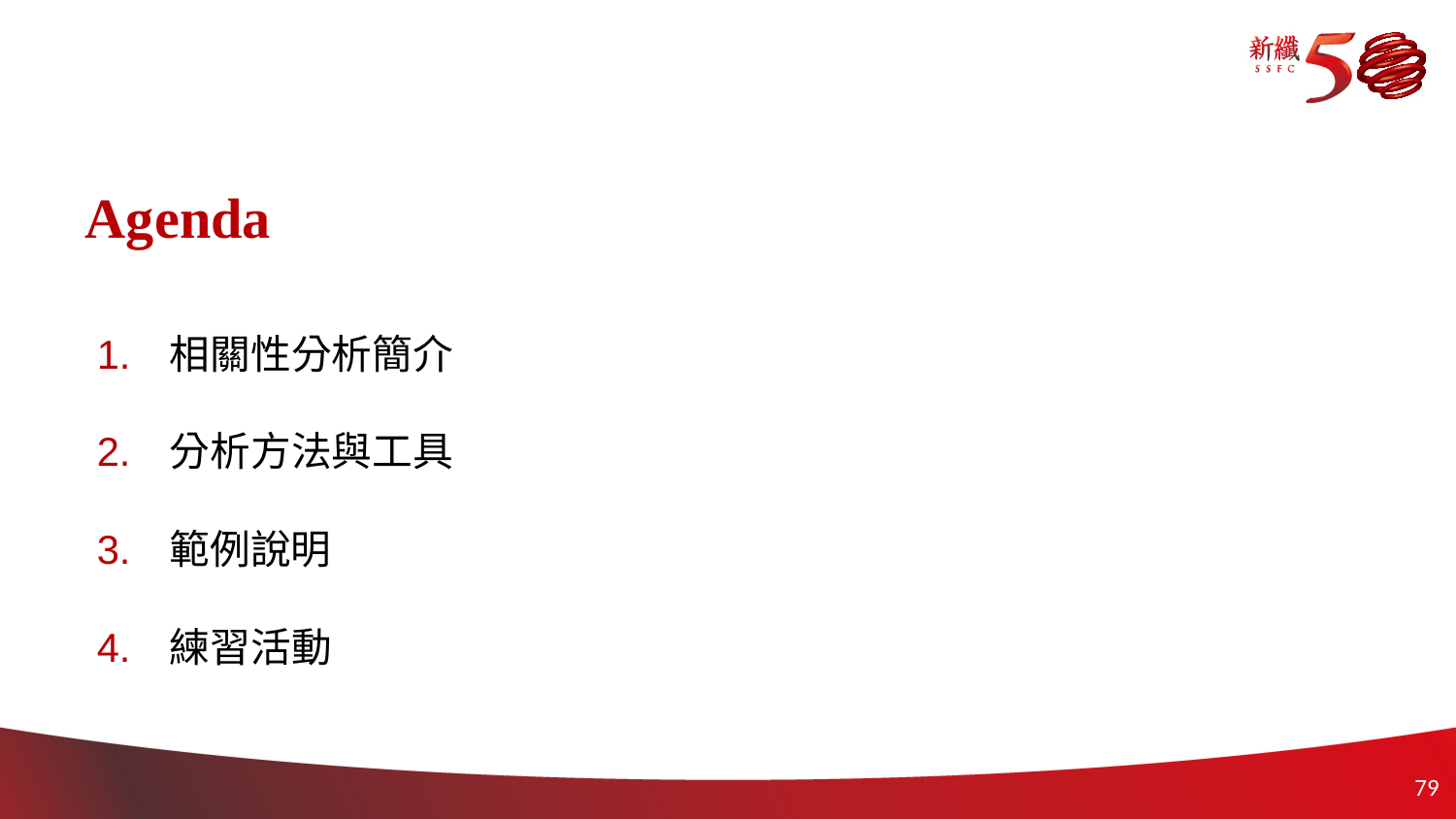

# Agenda
相關性分析簡介
分析方法與工具
範例說明
練習活動
79